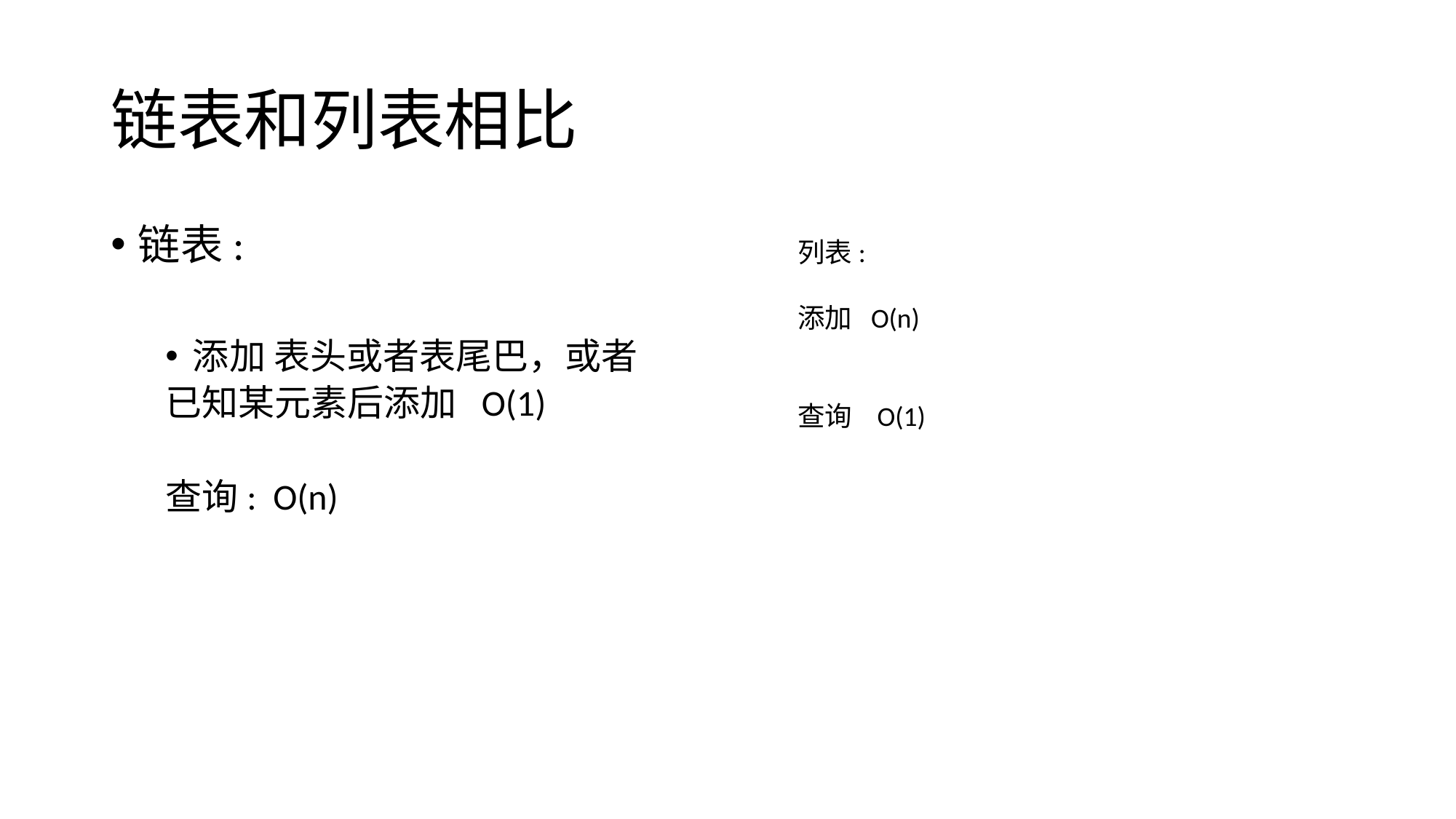

# 链表和列表相比
链表:

添加 表头或者表尾巴，或者
已知某元素后添加  O(1)

查询:  O(n)
列表:

添加  O(n)

查询   O(1)